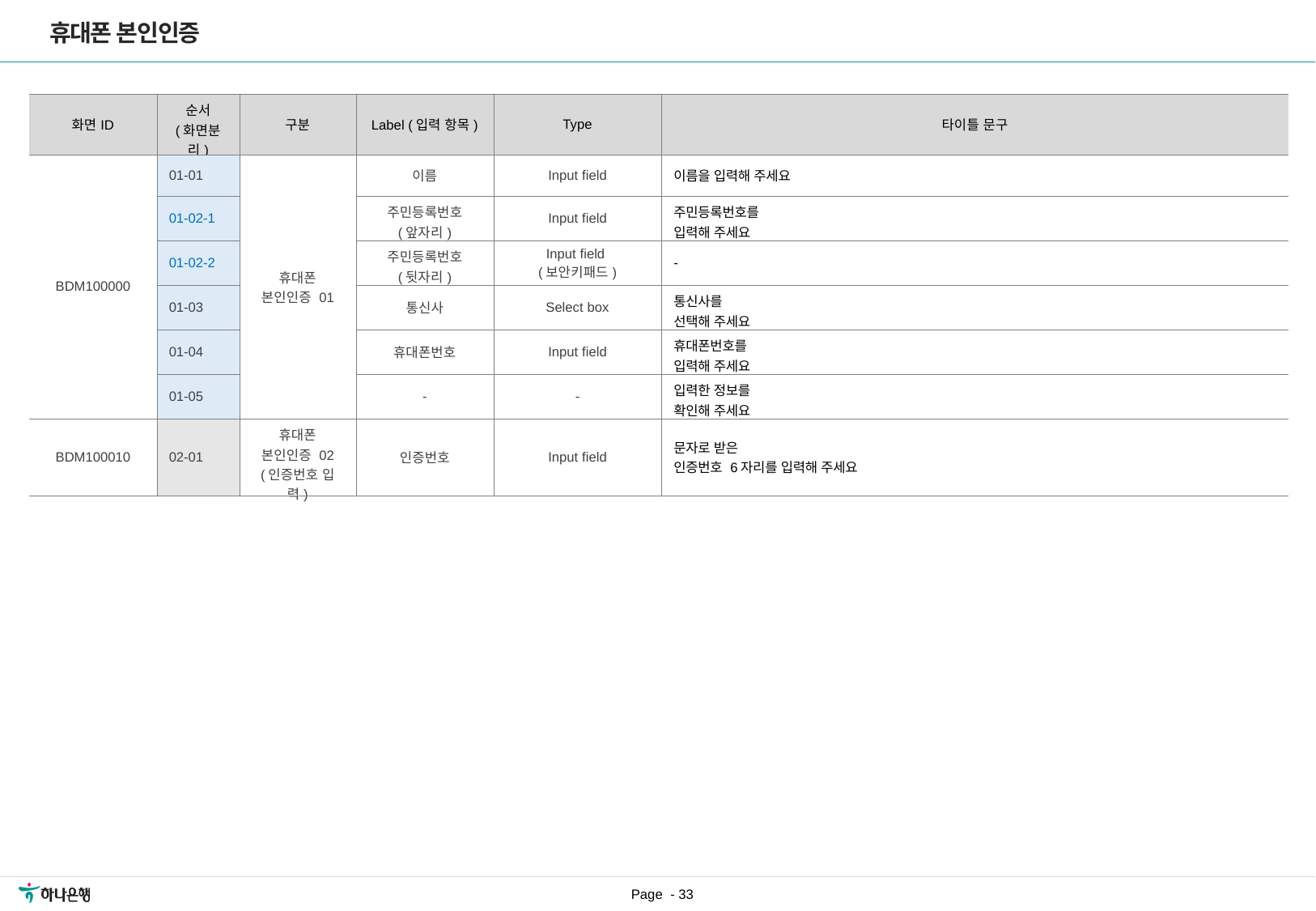

휴대폰 본인인증
| 화면ID | 순서 (화면분리) | 구분 | Label (입력 항목) | Type | 타이틀 문구 |
| --- | --- | --- | --- | --- | --- |
| BDM100000 | 01-01 | 휴대폰 본인인증 01 | 이름 | Input field | 이름을 입력해 주세요 |
|  | 01-02-1 |  | 주민등록번호 (앞자리) | Input field | 주민등록번호를 입력해 주세요 |
|  | 01-02-2 |  | 주민등록번호 (뒷자리) | Input field (보안키패드) | - |
|  | 01-03 |  | 통신사 | Select box | 통신사를 선택해 주세요 |
|  | 01-04 |  | 휴대폰번호 | Input field | 휴대폰번호를 입력해 주세요 |
|  | 01-05 |  | - | - | 입력한 정보를 확인해 주세요 |
| BDM100010 | 02-01 | 휴대폰 본인인증 02 (인증번호 입력) | 인증번호 | Input field | 문자로 받은 인증번호 6자리를 입력해 주세요 |